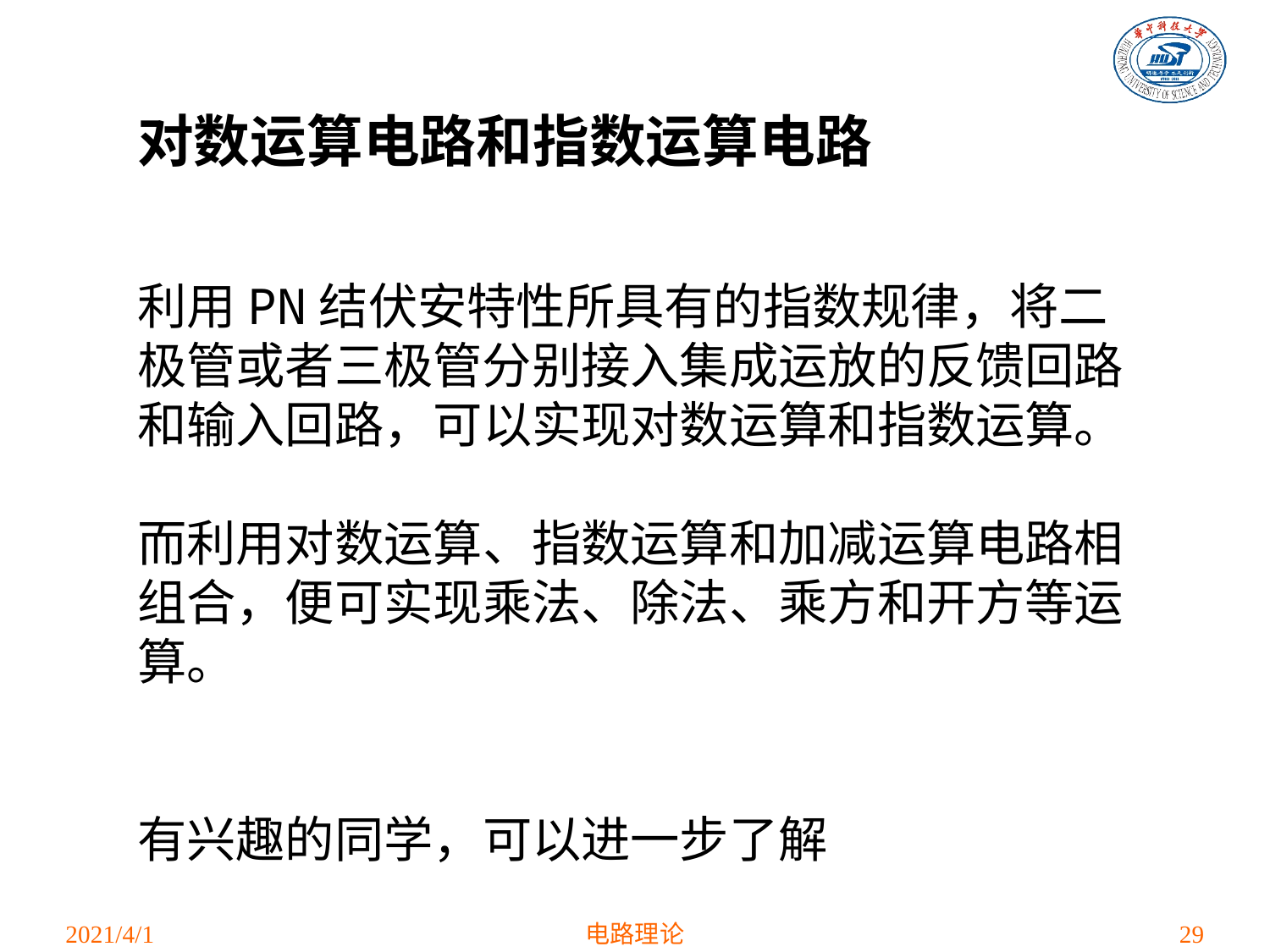

对数运算电路和指数运算电路

利用PN结伏安特性所具有的指数规律，将二极管或者三极管分别接入集成运放的反馈回路和输入回路，可以实现对数运算和指数运算。

而利用对数运算、指数运算和加减运算电路相组合，便可实现乘法、除法、乘方和开方等运算。

有兴趣的同学，可以进一步了解

2021/4/1
电路理论
29